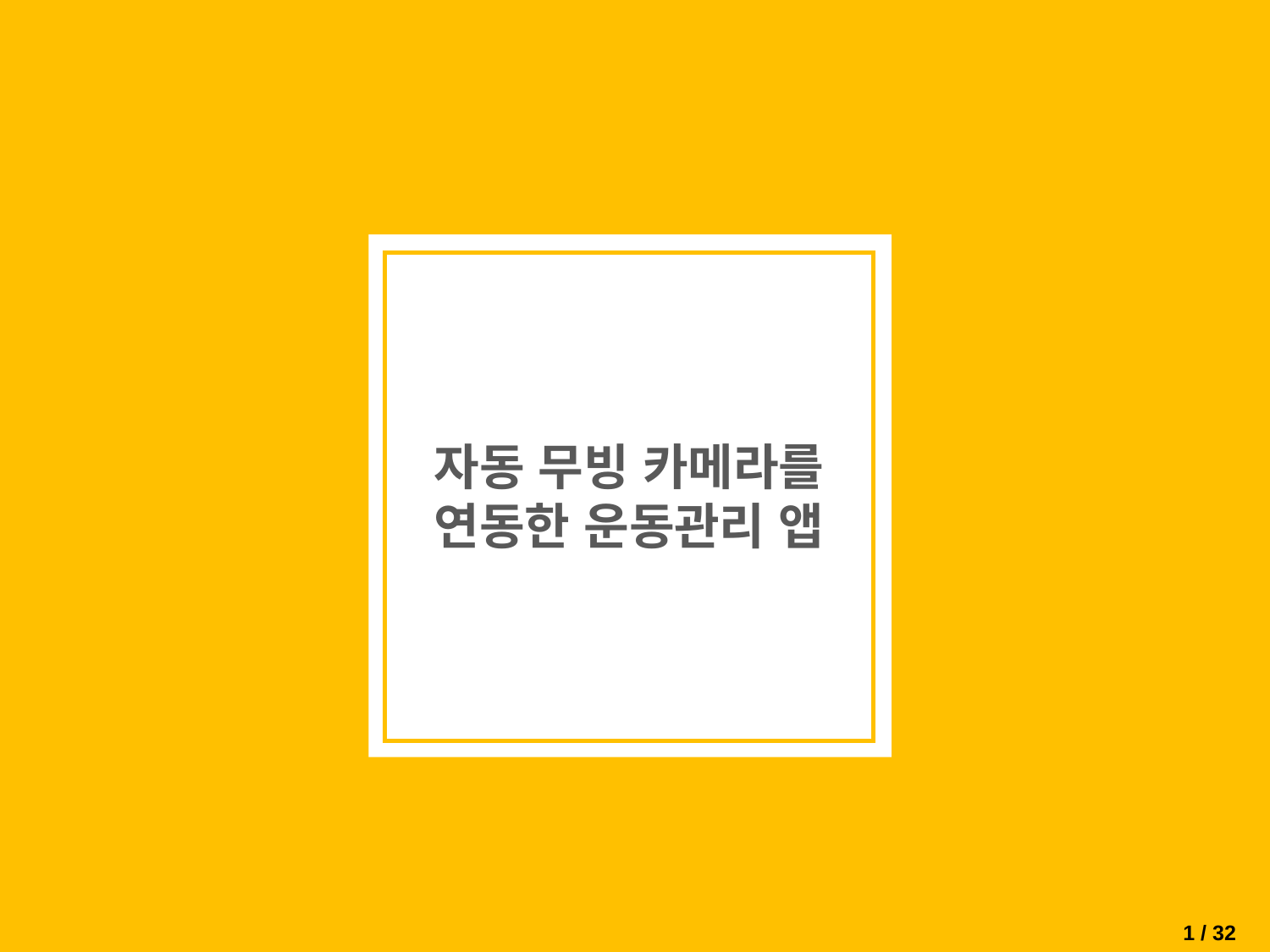

자동 무빙 카메라를 연동한 운동관리 앱
이창석  서정현  박주환
1 / 32